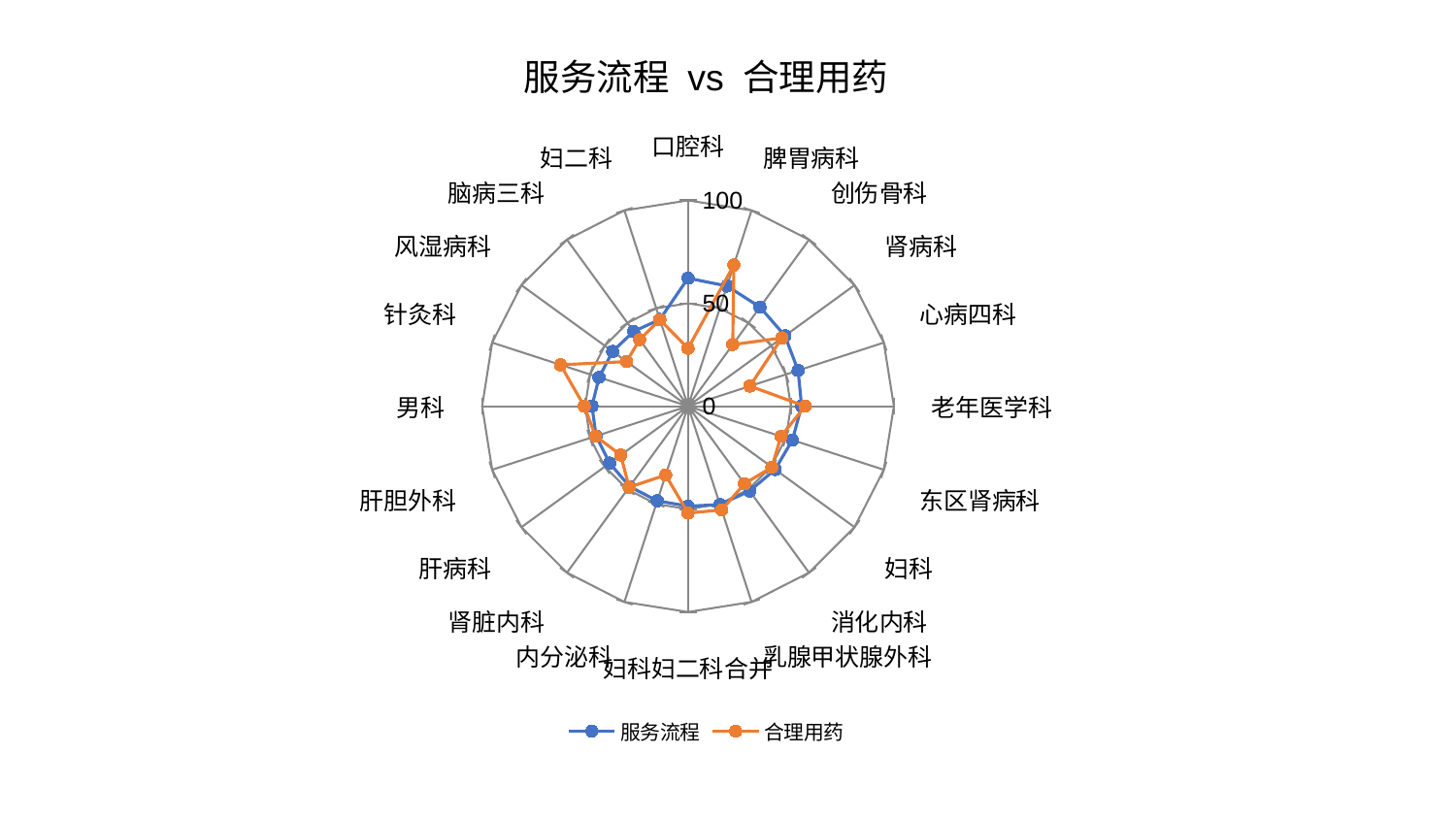

### Chart: 服务流程 vs 合理用药

| Category | 服务流程 | 合理用药 |
|---|---|---|
| 口腔科 | 62.20749552608783 | 28.098417390641004 |
| 脾胃病科 | 61.403068824954254 | 72.12003302456904 |
| 创伤骨科 | 59.50417901641095 | 37.0195354746052 |
| 肾病科 | 58.2153025753298 | 56.429681174435686 |
| 心病四科 | 56.235201302808605 | 31.59945847145676 |
| 老年医学科 | 55.192162178898 | 56.88091321268465 |
| 东区肾病科 | 53.31187827904482 | 47.50495125680881 |
| 妇科 | 52.33981838844412 | 50.36865013581488 |
| 消化内科 | 50.95444464860875 | 46.637289482060396 |
| 乳腺甲状腺外科 | 50.26954681056437 | 53.00377692935702 |
| 妇科妇二科合并 | 48.606148581203016 | 51.942708224679464 |
| 内分泌科 | 48.34090541149249 | 35.16930129190878 |
| 肾脏内科 | 48.29416877276853 | 48.695703634132826 |
| 肝病科 | 47.05854265190923 | 40.37850079762628 |
| 肝胆外科 | 46.94878086531904 | 47.205753073916085 |
| 男科 | 46.65091545541996 | 50.39765338814177 |
| 针灸科 | 45.420092658465066 | 65.12471630540267 |
| 风湿病科 | 45.268329412557854 | 36.86793765039517 |
| 脑病三科 | 44.94137757071963 | 40.006676369589364 |
| 妇二科 | 44.317081845543015 | 44.19515957475296 |
109